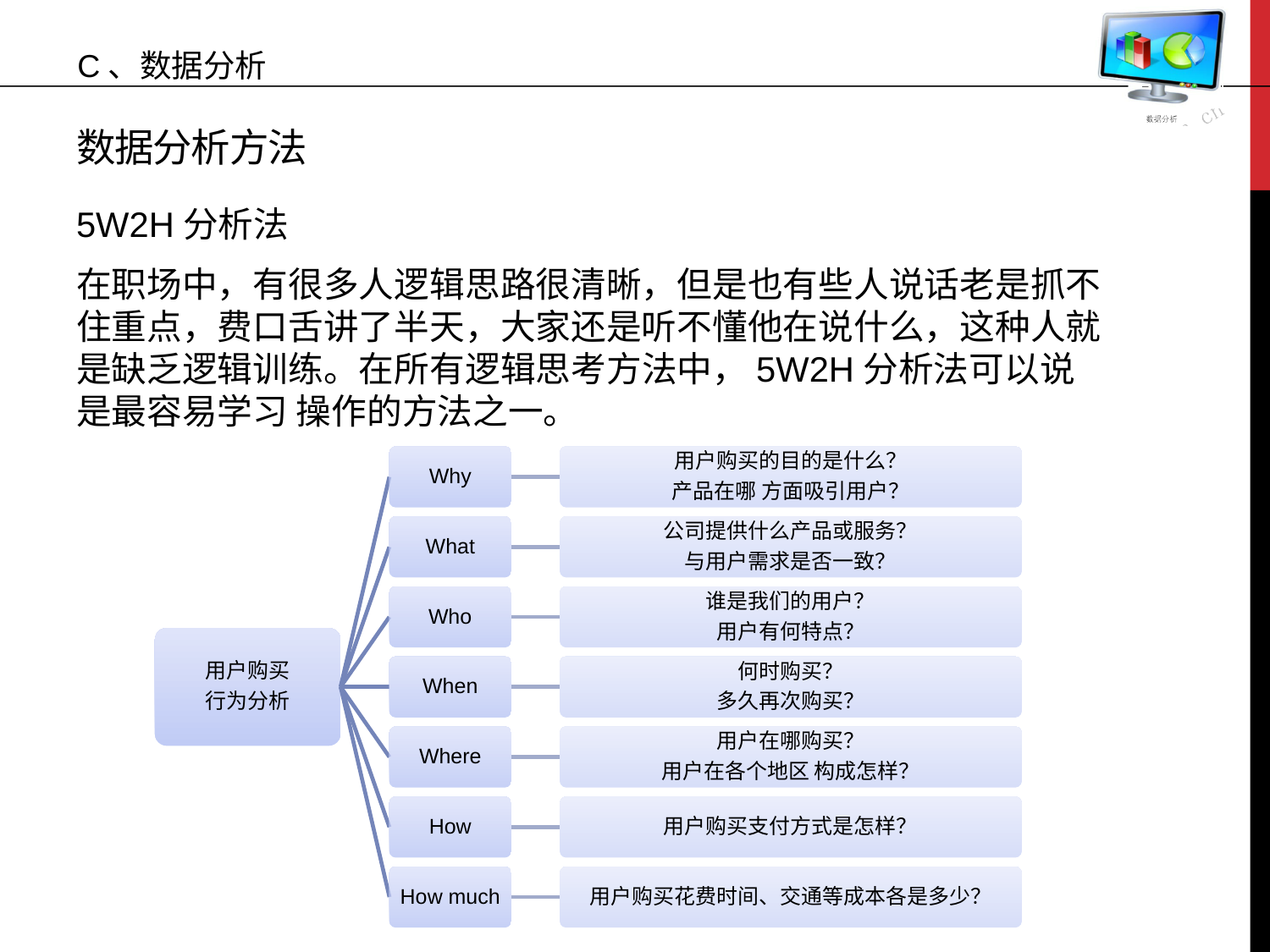

C、数据分析
# 数据分析方法
5W2H分析法
在职场中，有很多人逻辑思路很清晰，但是也有些人说话老是抓不住重点，费口舌讲了半天，大家还是听不懂他在说什么，这种人就是缺乏逻辑训练。在所有逻辑思考方法中，5W2H分析法可以说是最容易学习 操作的方法之一。
用户购买
行为分析

Why

用户购买的目的是什么？
产品在哪 方面吸引用户？

What

公司提供什么产品或服务？
与用户需求是否一致？

Who

谁是我们的用户？
用户有何特点？

When

何时购买？
多久再次购买？

Where

用户在哪购买？
用户在各个地区 构成怎样？

How

用户购买支付方式是怎样？

How much

用户购买花费时间、交通等成本各是多少？